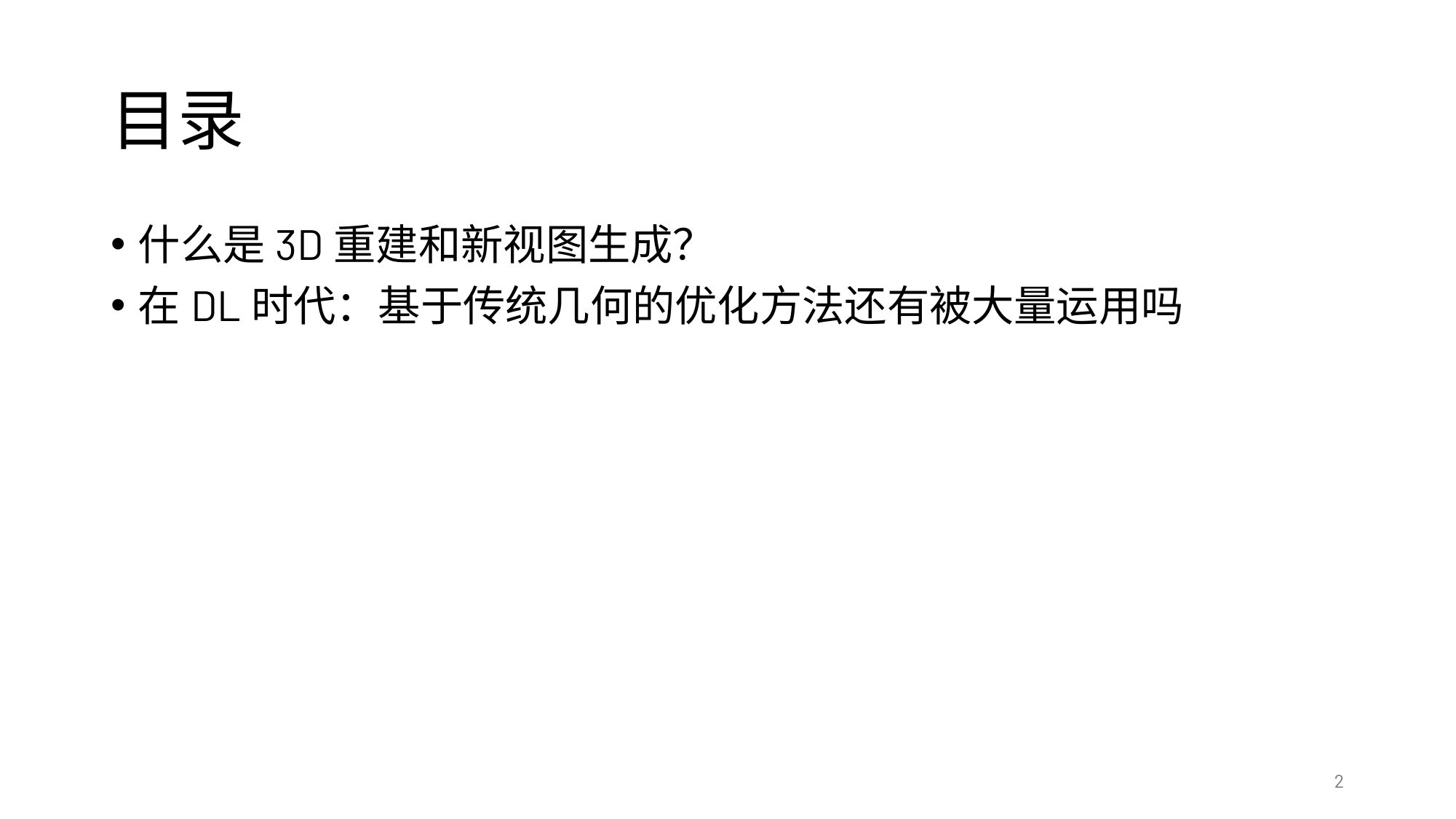

# 目录
什么是3D重建和新视图生成？
在DL时代：基于传统几何的优化方法还有被大量运用吗
2